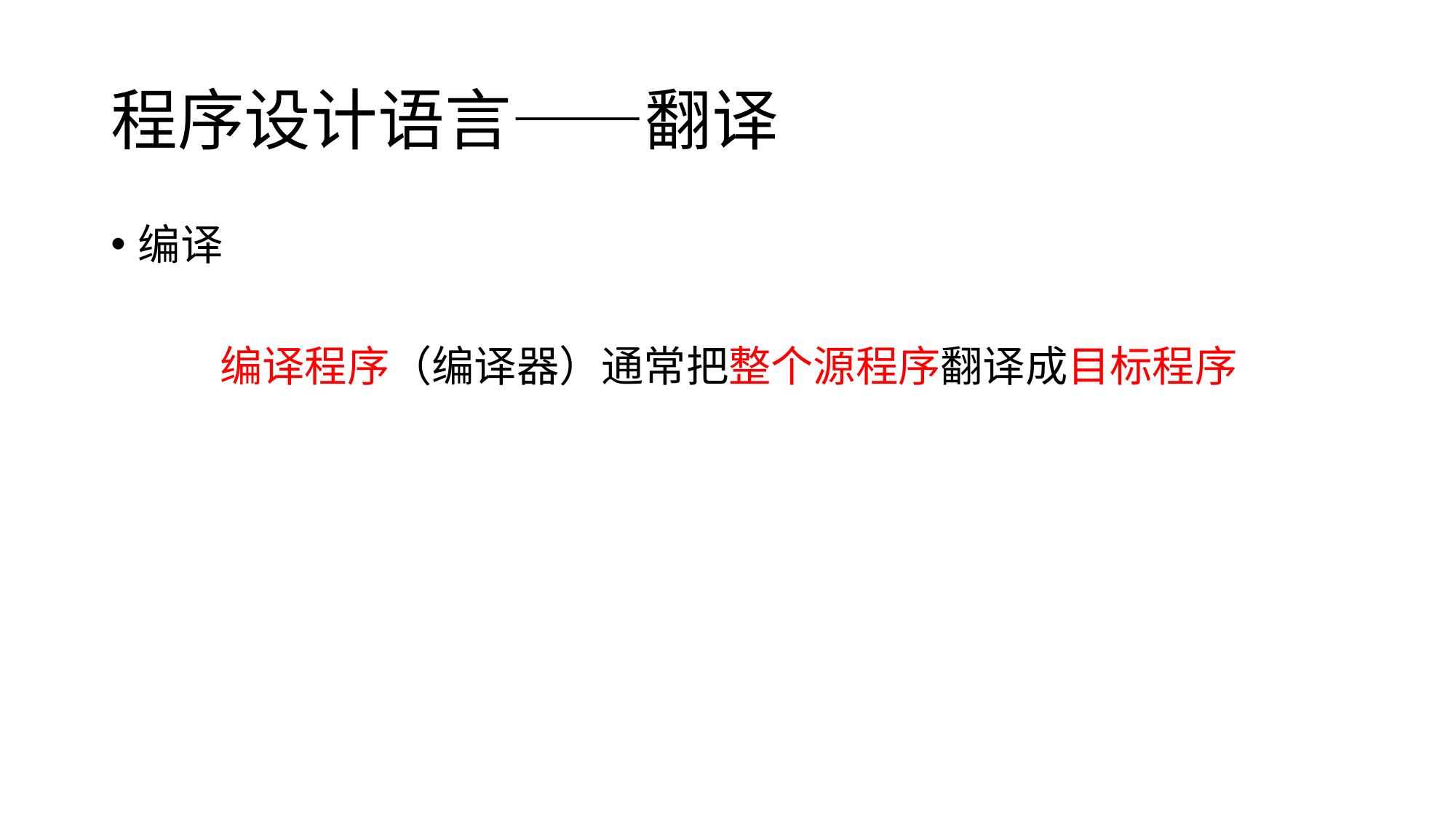

# 程序设计语言——翻译
编译

	编译程序（编译器）通常把整个源程序翻译成目标程序